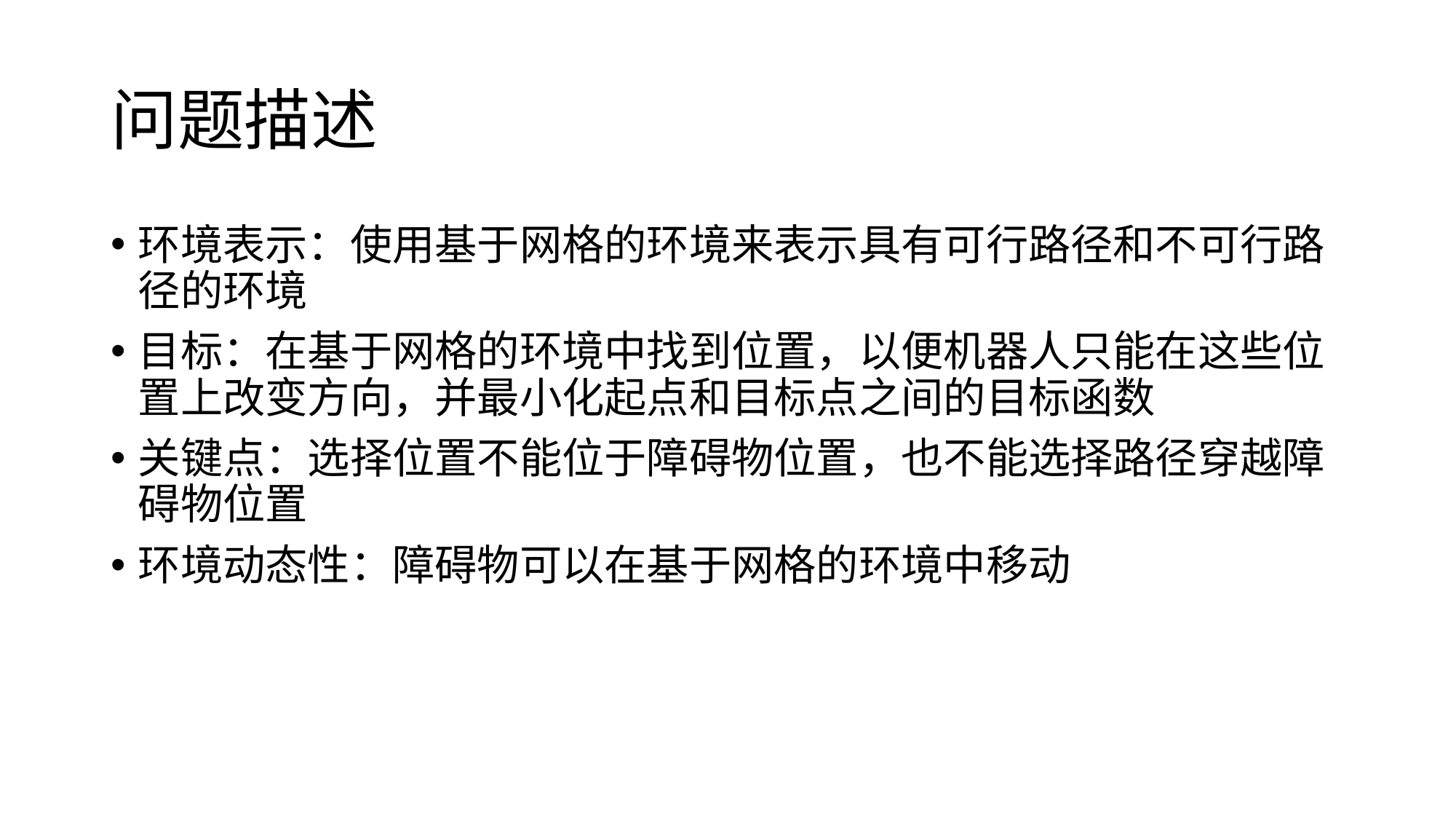

# 问题描述
环境表示：使用基于网格的环境来表示具有可行路径和不可行路径的环境
目标：在基于网格的环境中找到位置，以便机器人只能在这些位置上改变方向，并最小化起点和目标点之间的目标函数
关键点：选择位置不能位于障碍物位置，也不能选择路径穿越障碍物位置
环境动态性：障碍物可以在基于网格的环境中移动